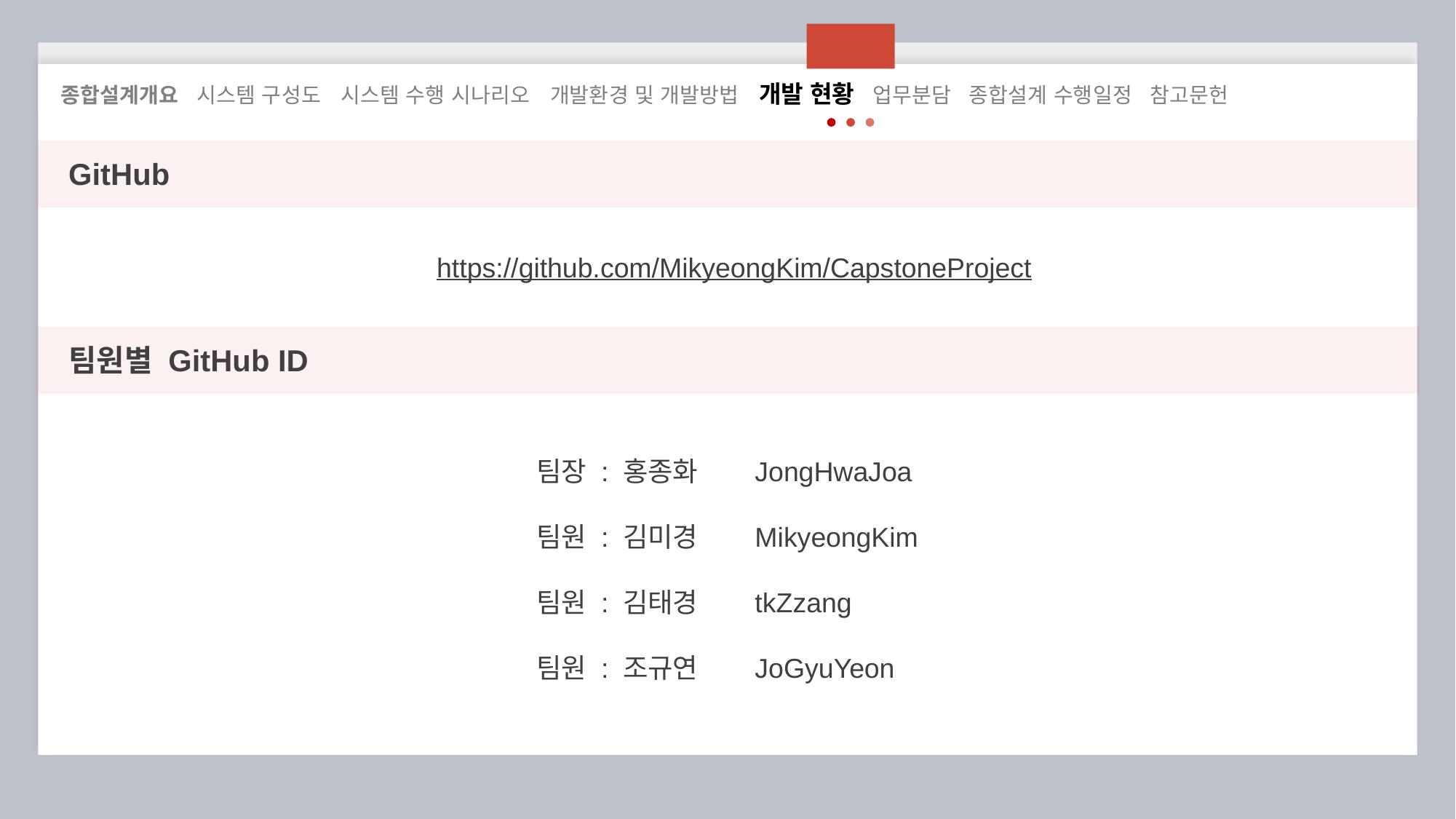

종합설계개요   시스템 구성도   시스템 수행 시나리오   개발환경 및 개발방법   개발 현황   업무분담   종합설계 수행일정   참고문헌

GitHub
https://github.com/MikyeongKim/CapstoneProject

팀원별 GitHub ID
팀장 : 홍종화	JongHwaJoa
팀원 : 김미경	MikyeongKim
팀원 : 김태경	tkZzang
팀원 : 조규연	JoGyuYeon